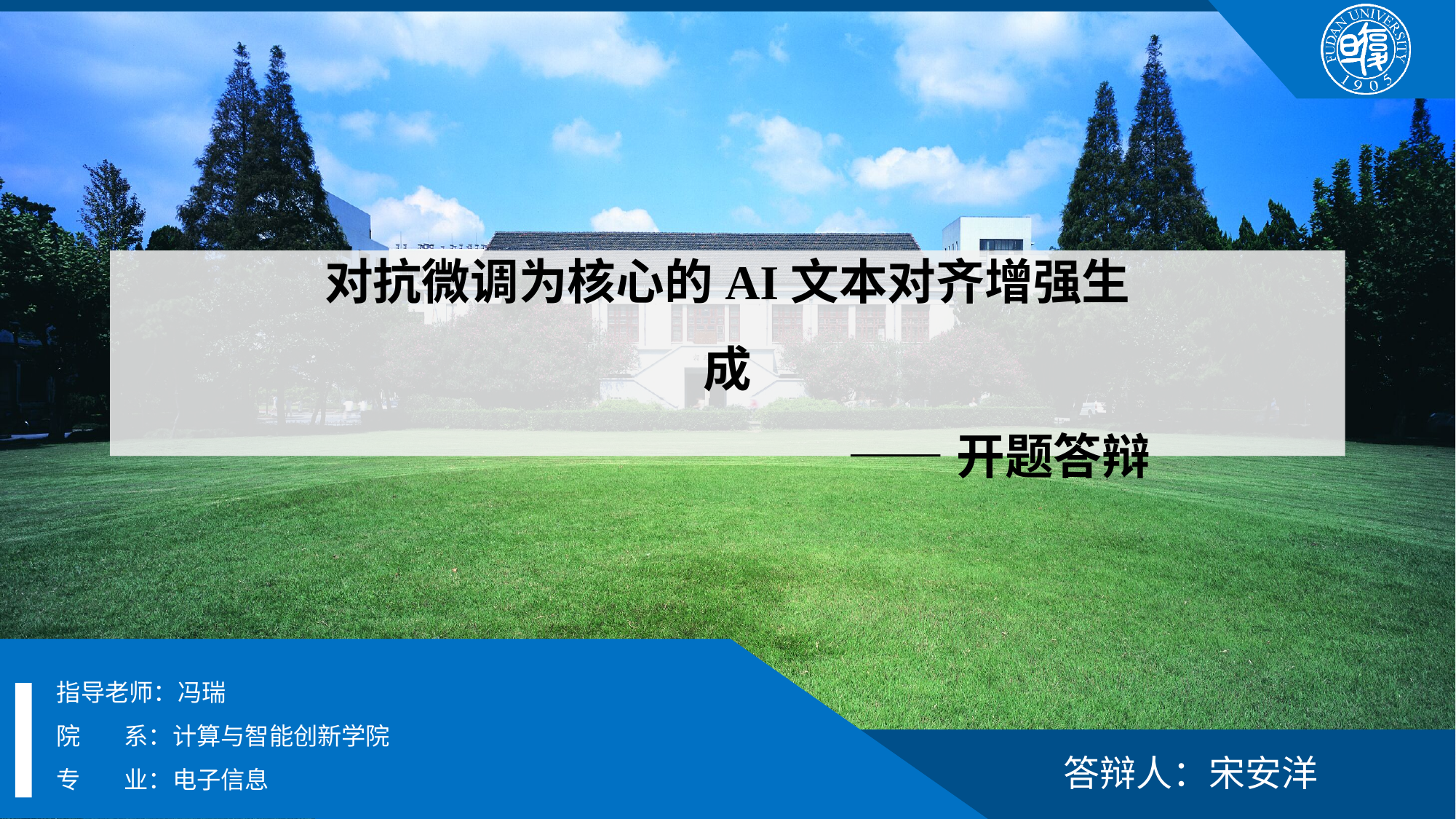

对抗微调为核心的AI文本对齐增强生成
——开题答辩
指导老师：冯瑞
院        系：计算与智能创新学院
专        业：电子信息
答辩人：宋安洋